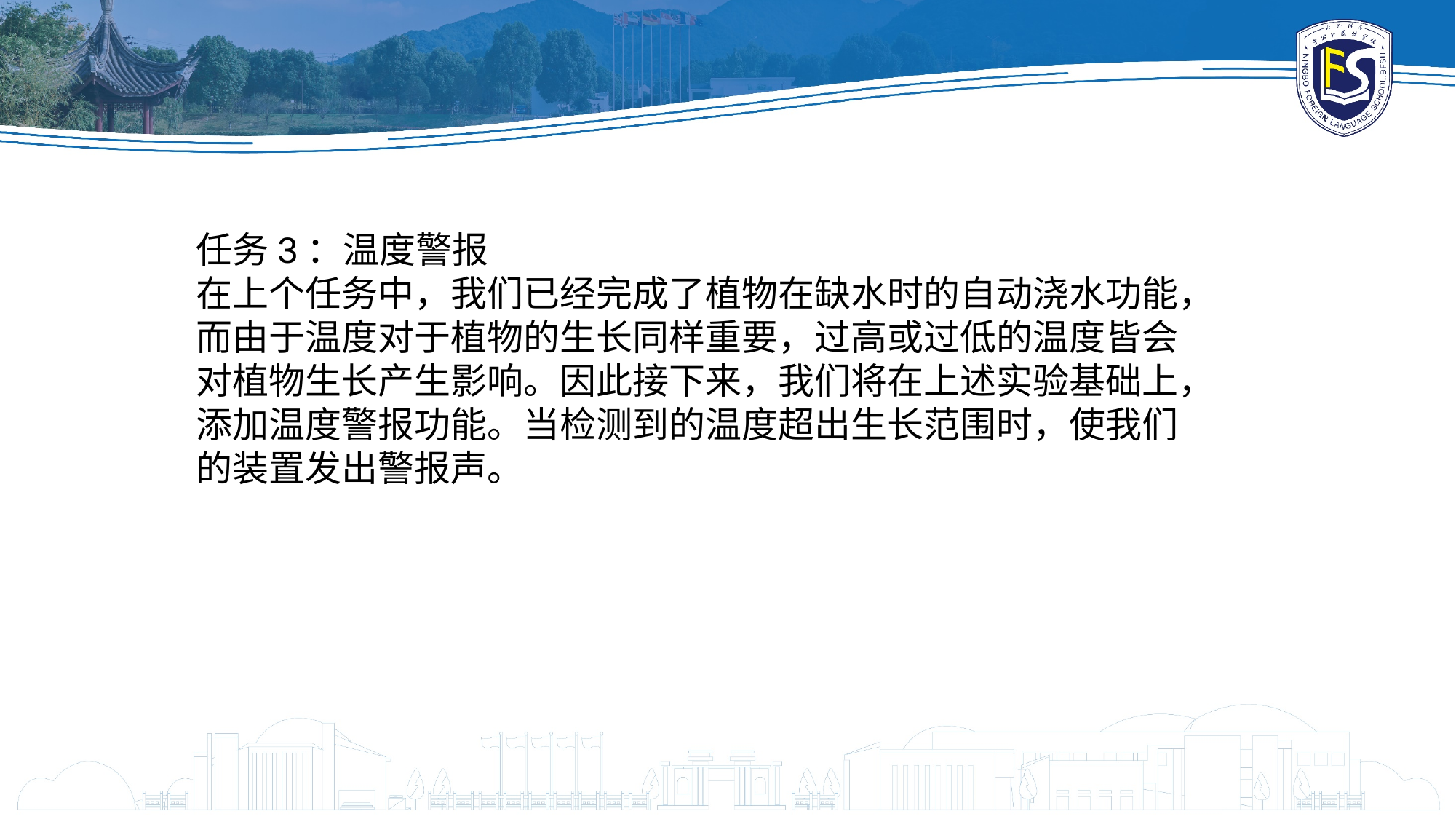

任务3：温度警报
在上个任务中，我们已经完成了植物在缺水时的自动浇水功能，而由于温度对于植物的生长同样重要，过高或过低的温度皆会对植物生长产生影响。因此接下来，我们将在上述实验基础上，添加温度警报功能。当检测到的温度超出生长范围时，使我们的装置发出警报声。